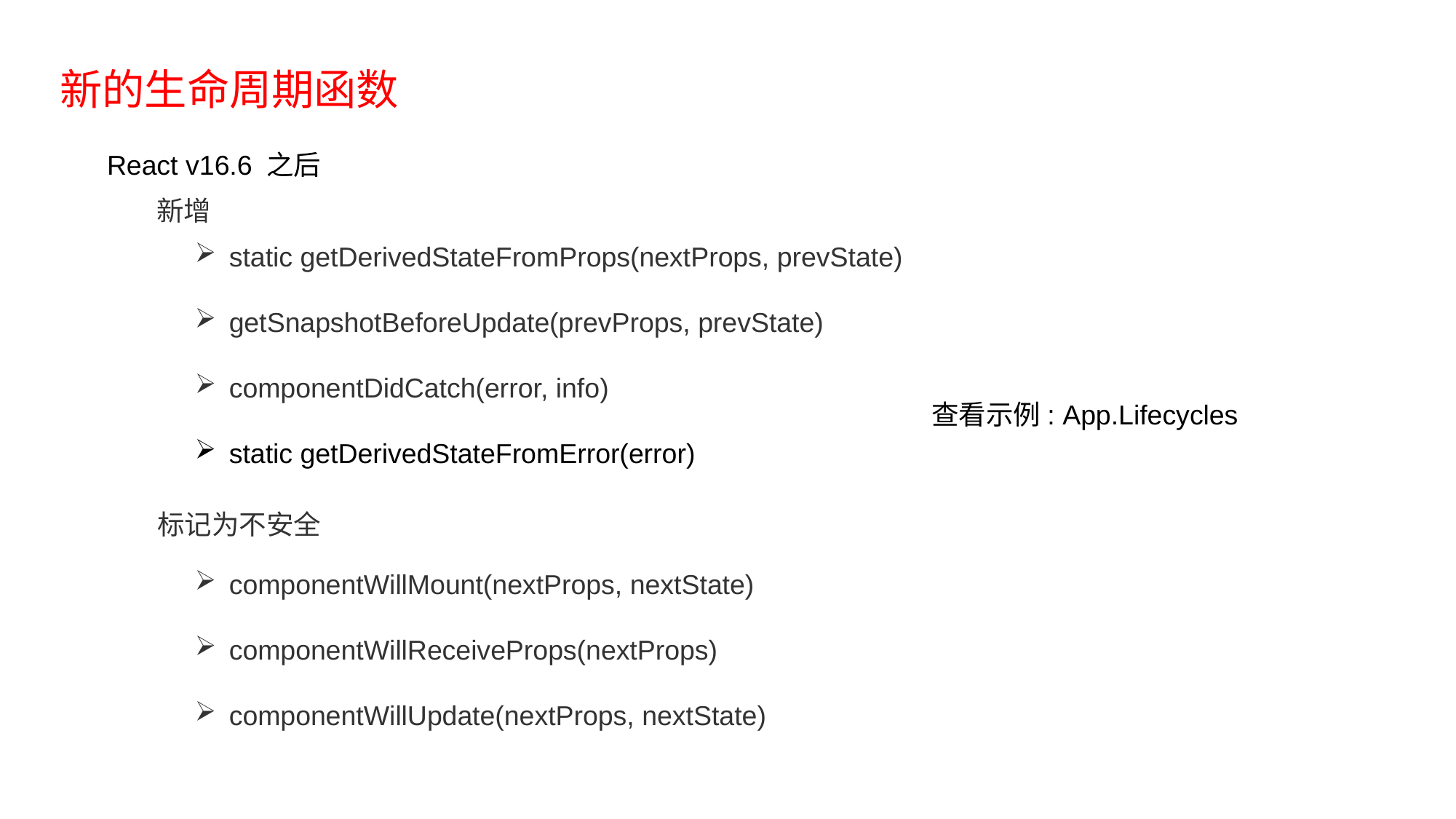

# 新的生命周期函数
React v16.6 之后
新增
static getDerivedStateFromProps(nextProps, prevState)

getSnapshotBeforeUpdate(prevProps, prevState)

componentDidCatch(error, info)

static getDerivedStateFromError(error)

componentWillMount(nextProps, nextState)

componentWillReceiveProps(nextProps)

componentWillUpdate(nextProps, nextState)
查看示例: App.Lifecycles

标记为不安全